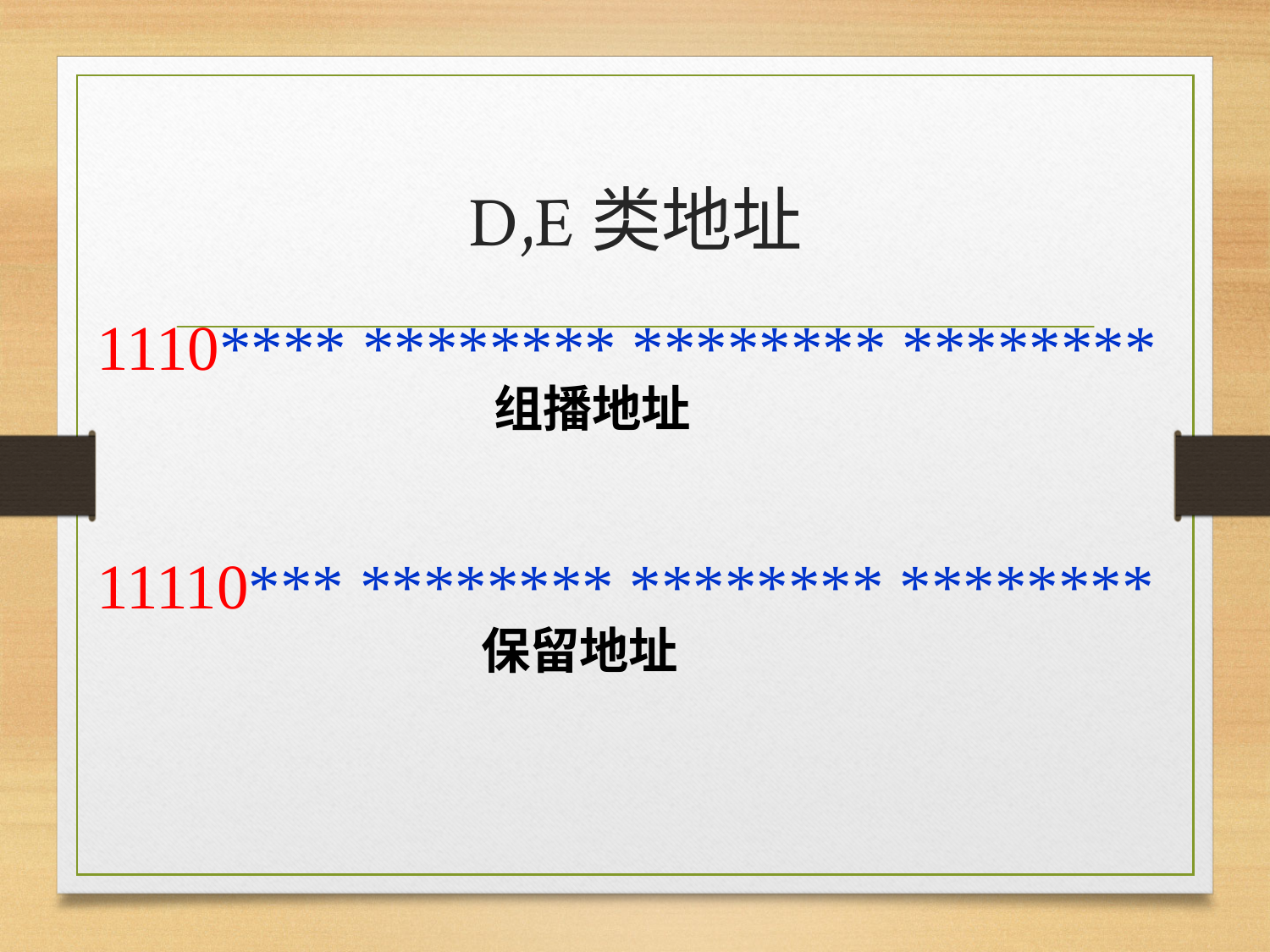

# D,E类地址
1110**** ******** ******** ********
组播地址
11110*** ******** ******** ********
保留地址